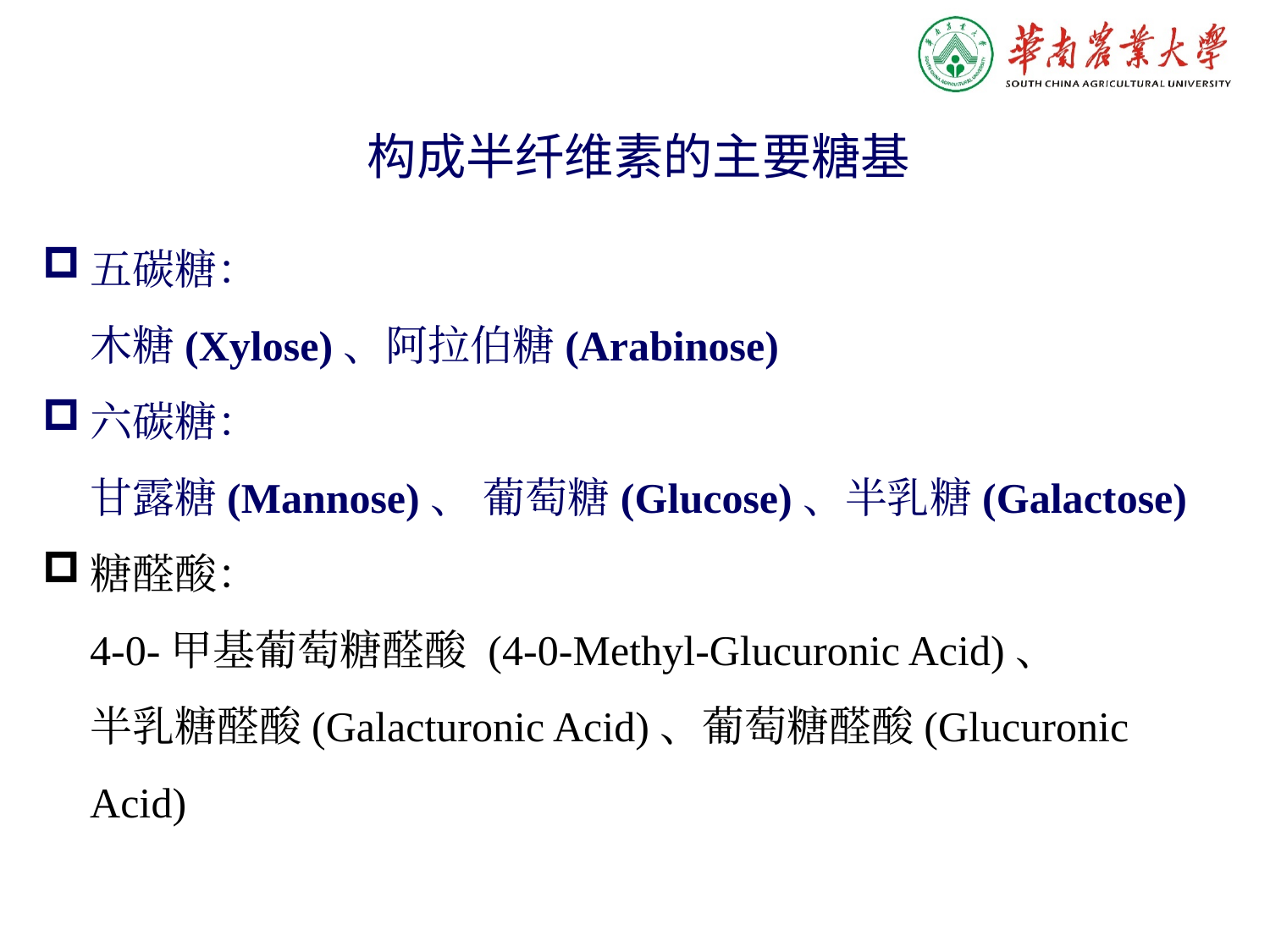

构成半纤维素的主要糖基
五碳糖：
木糖(Xylose)、阿拉伯糖(Arabinose)
六碳糖：
甘露糖(Mannose)、 葡萄糖(Glucose)、半乳糖(Galactose)
糖醛酸：
4-0-甲基葡萄糖醛酸 (4-0-Methyl-Glucuronic Acid)、
半乳糖醛酸(Galacturonic Acid)、葡萄糖醛酸(Glucuronic Acid)